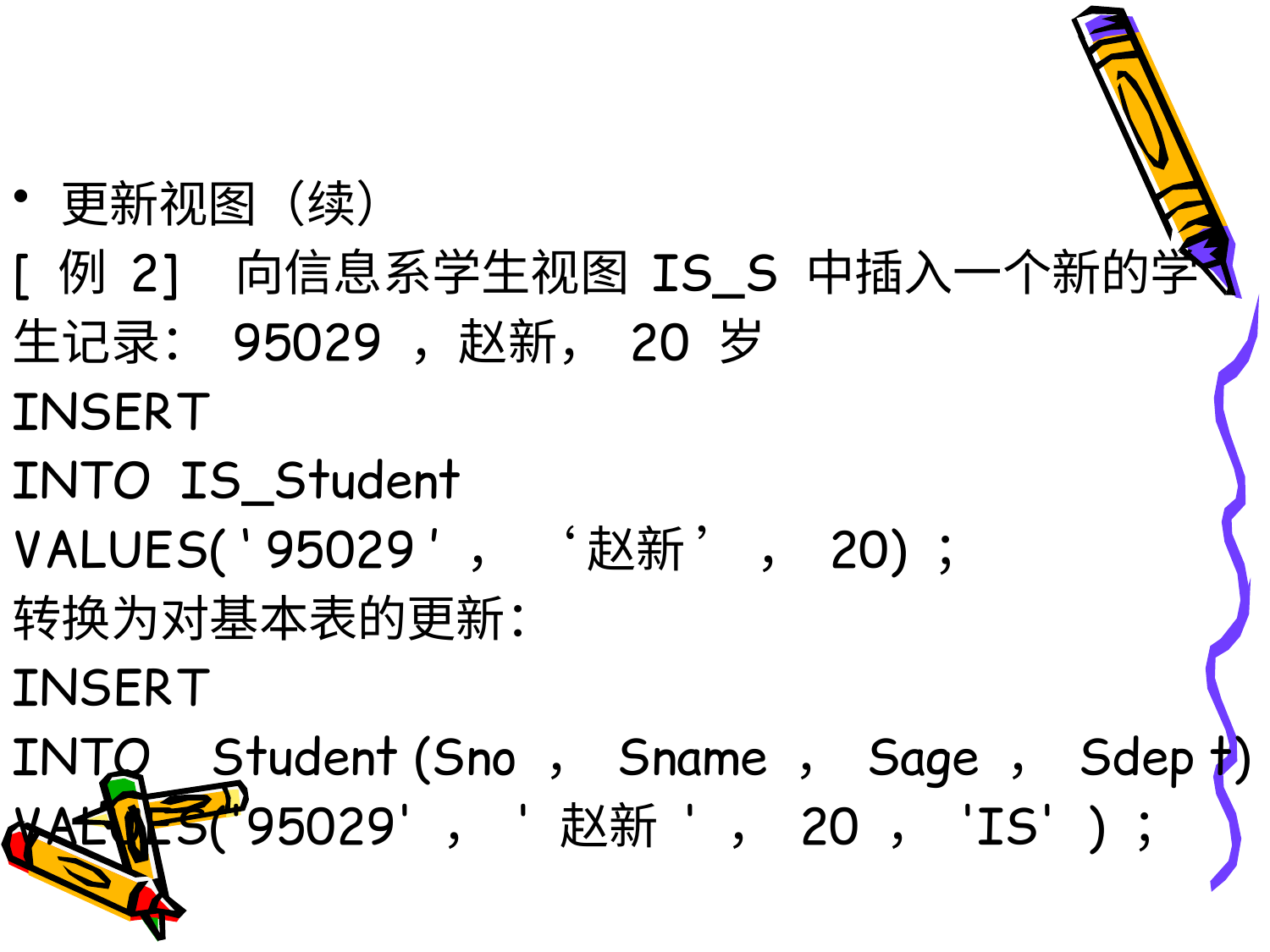

#
更新视图（续）
[ 例 2]   向信息系学生视图 IS_S 中插入一个新的学
生记录： 95029 ，赵新， 20 岁
INSERT
INTO  IS_Student
VALUES( ‘ 95029 ’ ， ‘ 赵新 ’ ， 20) ；
转换为对基本表的更新：
INSERT
INTO    Student (Sno ， Sname ， Sage ， Sdep t)
VALUES('95029' ， ' 赵新 ' ， 20 ， 'IS'  ) ；